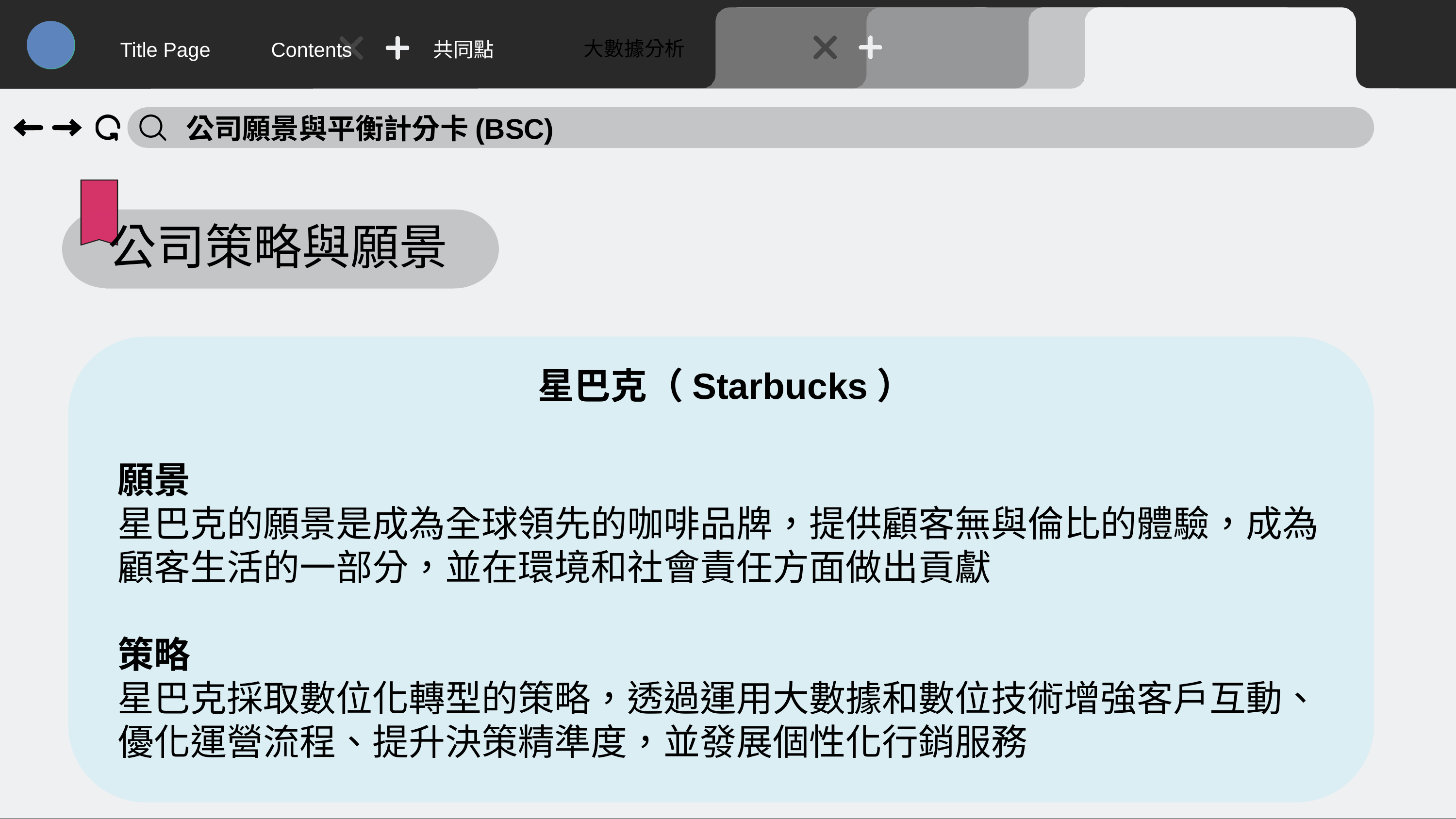

大數據分析
Title Page
Contents
共同點

公司願景與平衡計分卡(BSC)

公司策略與願景

 星巴克（Starbucks）
願景
星巴克的願景是成為全球領先的咖啡品牌，提供顧客無與倫比的體驗，成為顧客生活的一部分，並在環境和社會責任方面做出貢獻

策略
星巴克採取數位化轉型的策略，透過運用大數據和數位技術增強客戶互動、優化運營流程、提升決策精準度，並發展個性化行銷服務
56